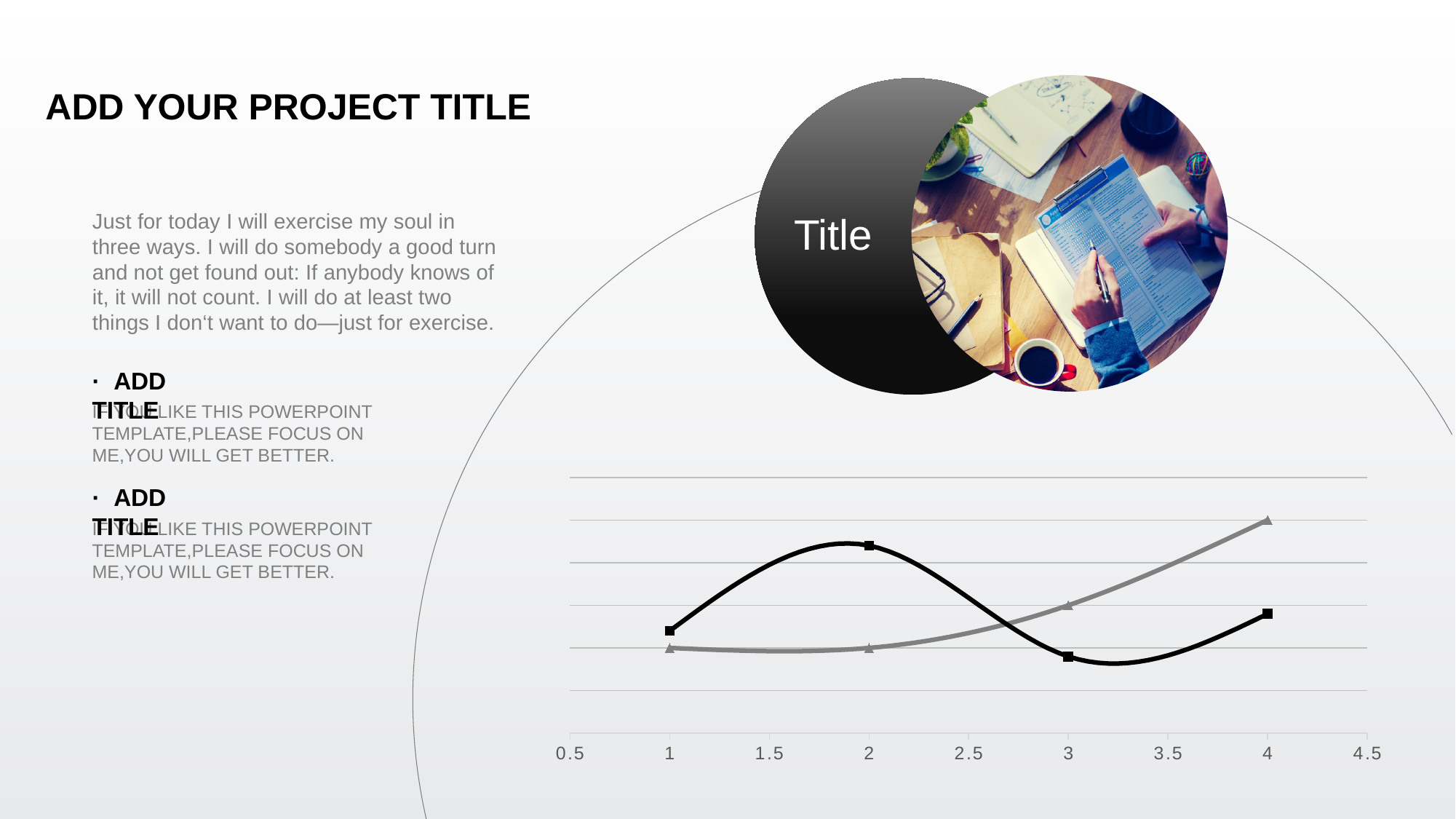

ADD YOUR PROJECT TITLE

Just for today I will exercise my soul in three ways. I will do somebody a good turn and not get found out: If anybody knows of it, it will not count. I will do at least two things I don‘t want to do—just for exercise.
Title
·  ADD TITLE
IF YOU LIKE THIS POWERPOINT TEMPLATE,PLEASE FOCUS ON ME,YOU WILL GET BETTER.

### Chart

| Category | 系列 2 | 系列 3 |
|---|---|---|
·  ADD TITLE
IF YOU LIKE THIS POWERPOINT TEMPLATE,PLEASE FOCUS ON ME,YOU WILL GET BETTER.